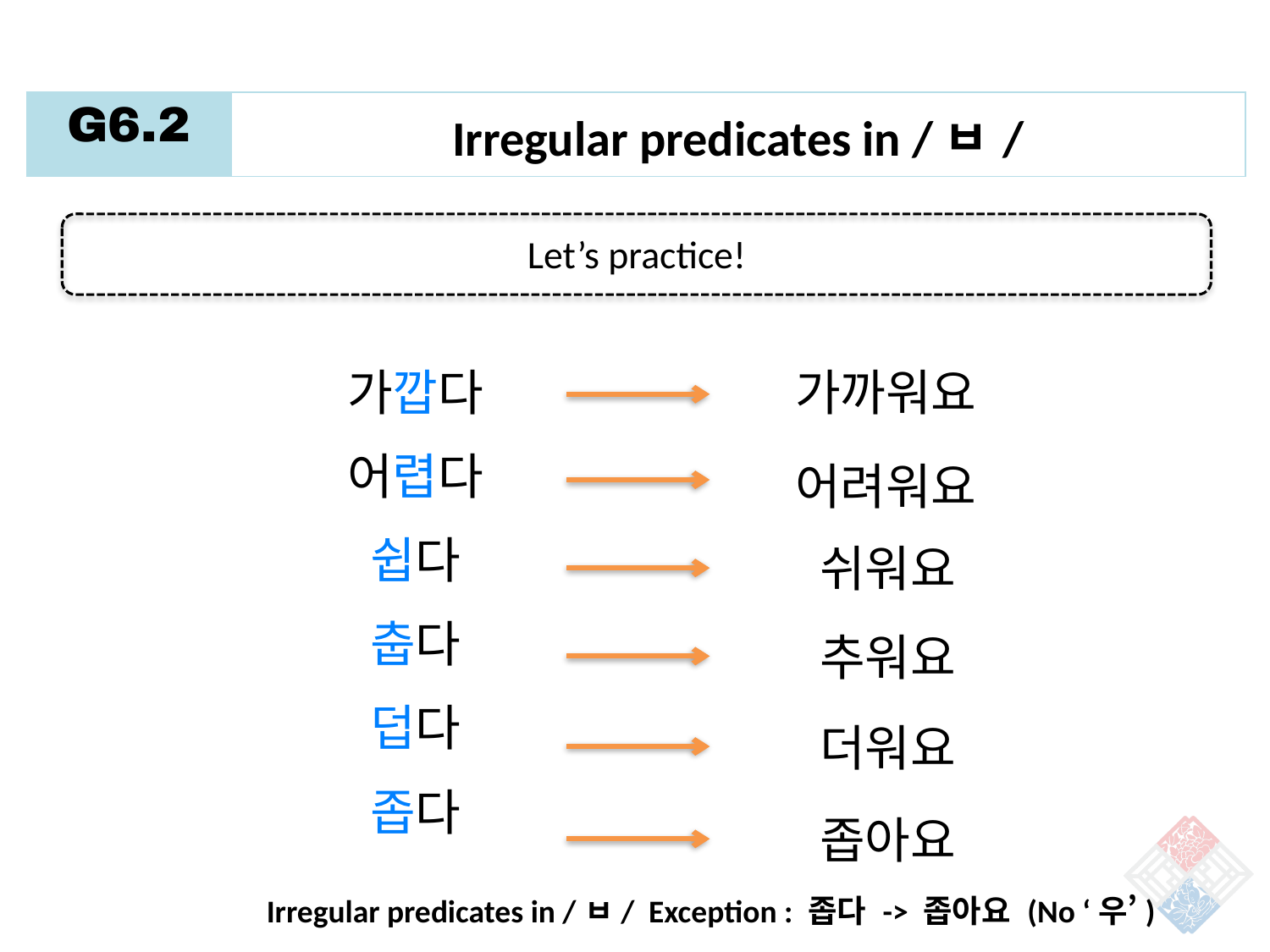

| G6.2 | Irregular predicates in /ㅂ/ |
| --- | --- |

Let’s practice!
가깝다
어렵다
쉽다
춥다
덥다
좁다
가까워요
어려워요
쉬워요
추워요
더워요
좁아요
Irregular predicates in /ㅂ/  Exception : 좁다 -> 좁아요 (No ‘우’)